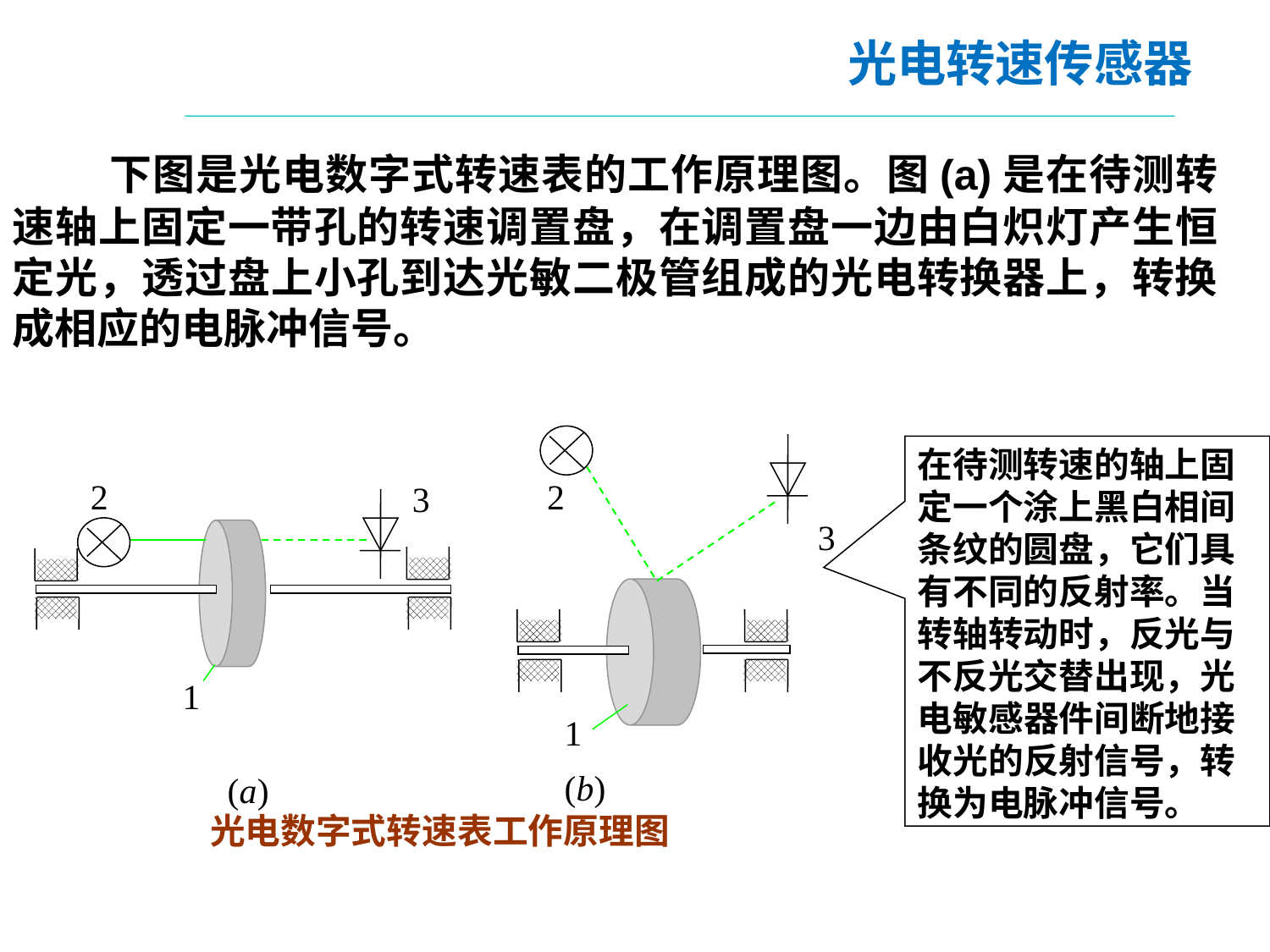

光电转速传感器

       下图是光电数字式转速表的工作原理图。图(a)是在待测转速轴上固定一带孔的转速调置盘，在调置盘一边由白炽灯产生恒定光，透过盘上小孔到达光敏二极管组成的光电转换器上，转换成相应的电脉冲信号。

2

   3

1

2

3

1

(b)

(a)

光电数字式转速表工作原理图

在待测转速的轴上固定一个涂上黑白相间条纹的圆盘，它们具有不同的反射率。当转轴转动时，反光与不反光交替出现，光电敏感器件间断地接收光的反射信号，转换为电脉冲信号。